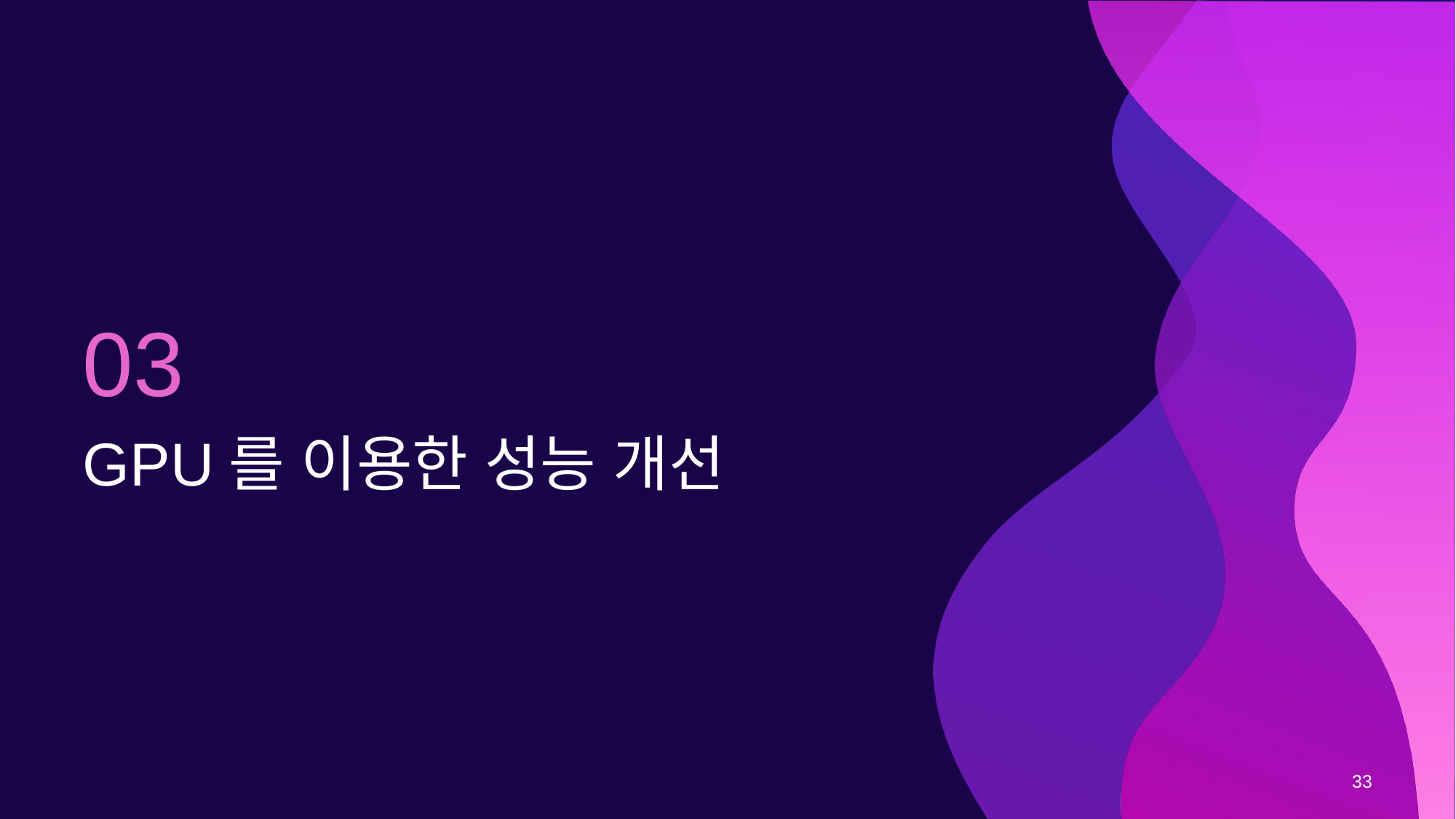

03
# GPU를 이용한 성능 개선
33